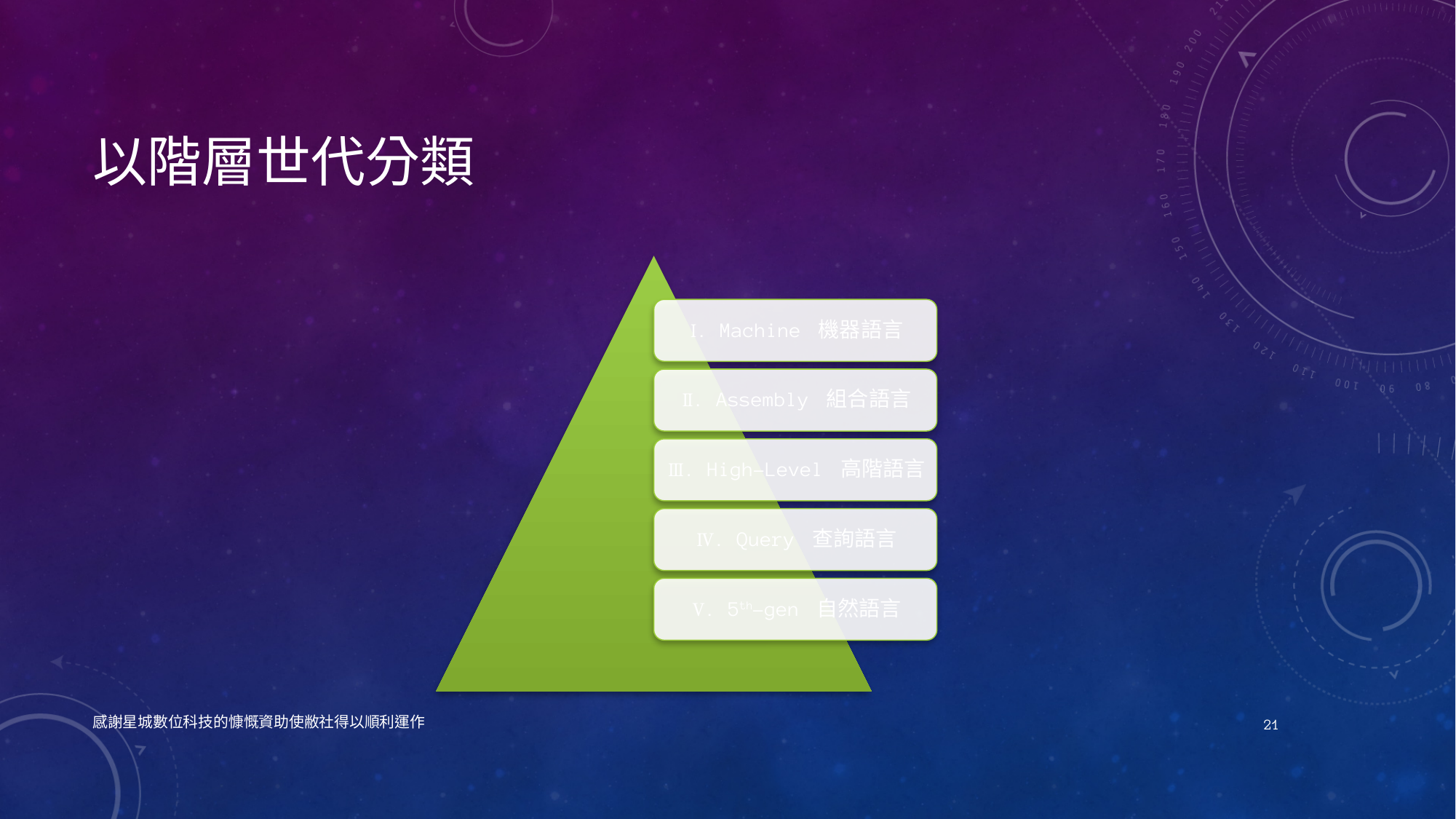

# 以階層世代分類
Ⅰ. Machine 機器語言
Ⅱ. Assembly 組合語言
Ⅲ. High-Level 高階語言
Ⅳ. Query 查詢語言
Ⅴ. 5th-gen 自然語言
感謝星城數位科技的慷慨資助使敝社得以順利運作
21